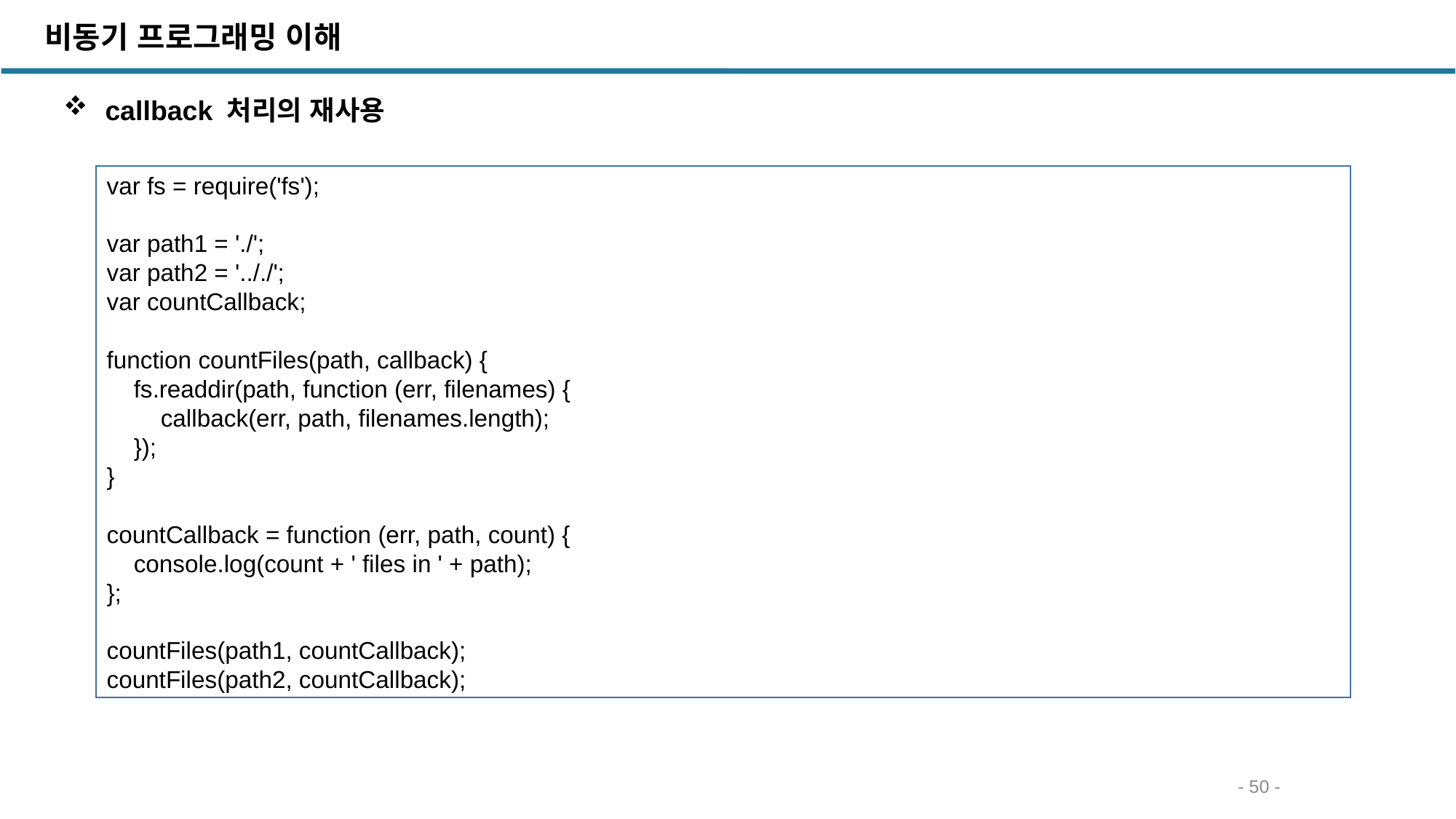

비동기 프로그래밍 이해
 callback 처리의 재사용
var fs = require('fs');

var path1 = './';
var path2 = '.././';
var countCallback;

function countFiles(path, callback) {
    fs.readdir(path, function (err, filenames) {
        callback(err, path, filenames.length);
    });
}

countCallback = function (err, path, count) {
    console.log(count + ' files in ' + path);
};

countFiles(path1, countCallback);
countFiles(path2, countCallback);
- 50 -